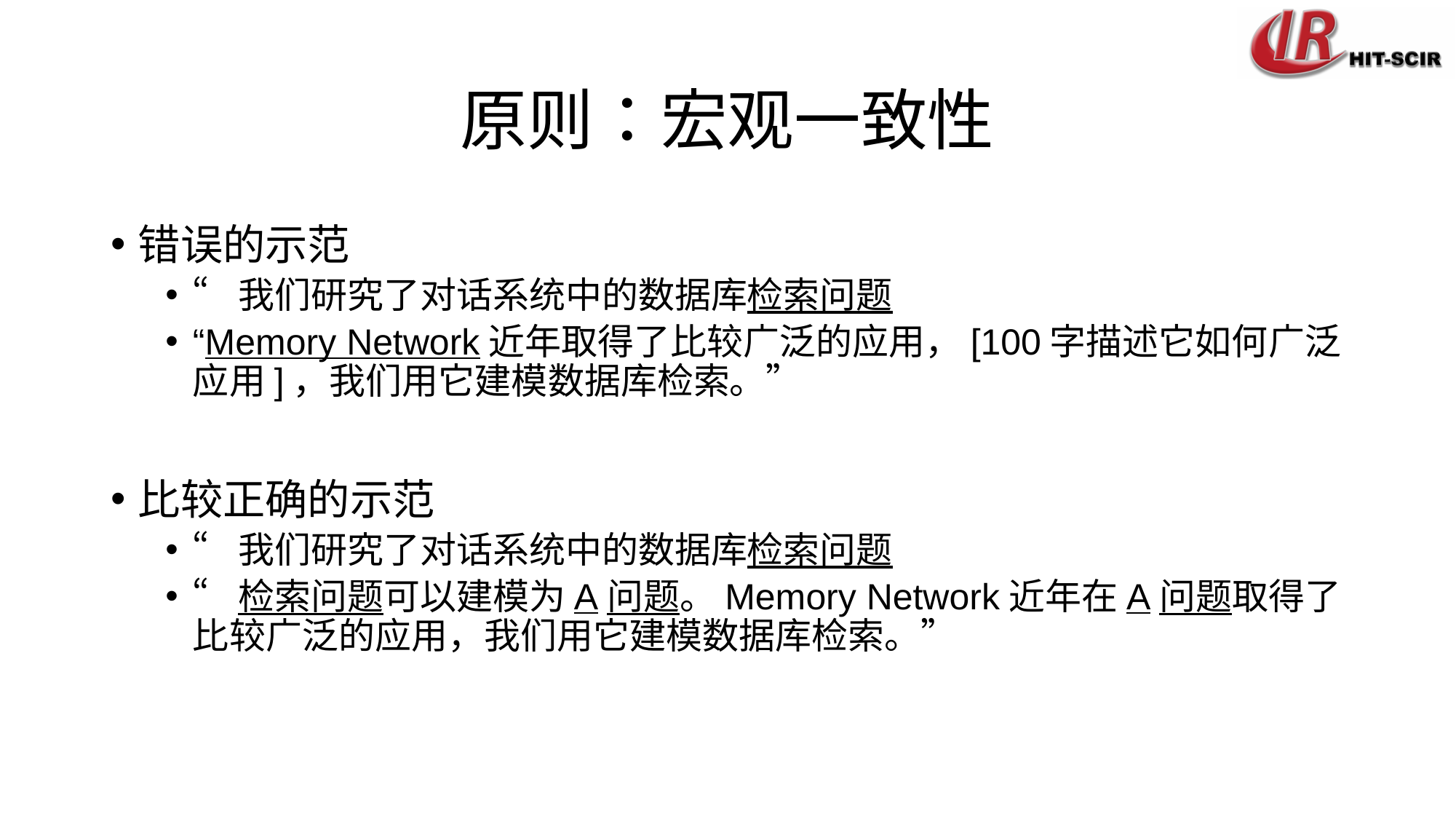

# 原则：宏观一致性
错误的示范
“我们研究了对话系统中的数据库检索问题
“Memory Network近年取得了比较广泛的应用，[100字描述它如何广泛应用]，我们用它建模数据库检索。”

比较正确的示范
“我们研究了对话系统中的数据库检索问题
“检索问题可以建模为A问题。Memory Network近年在A问题取得了比较广泛的应用，我们用它建模数据库检索。”